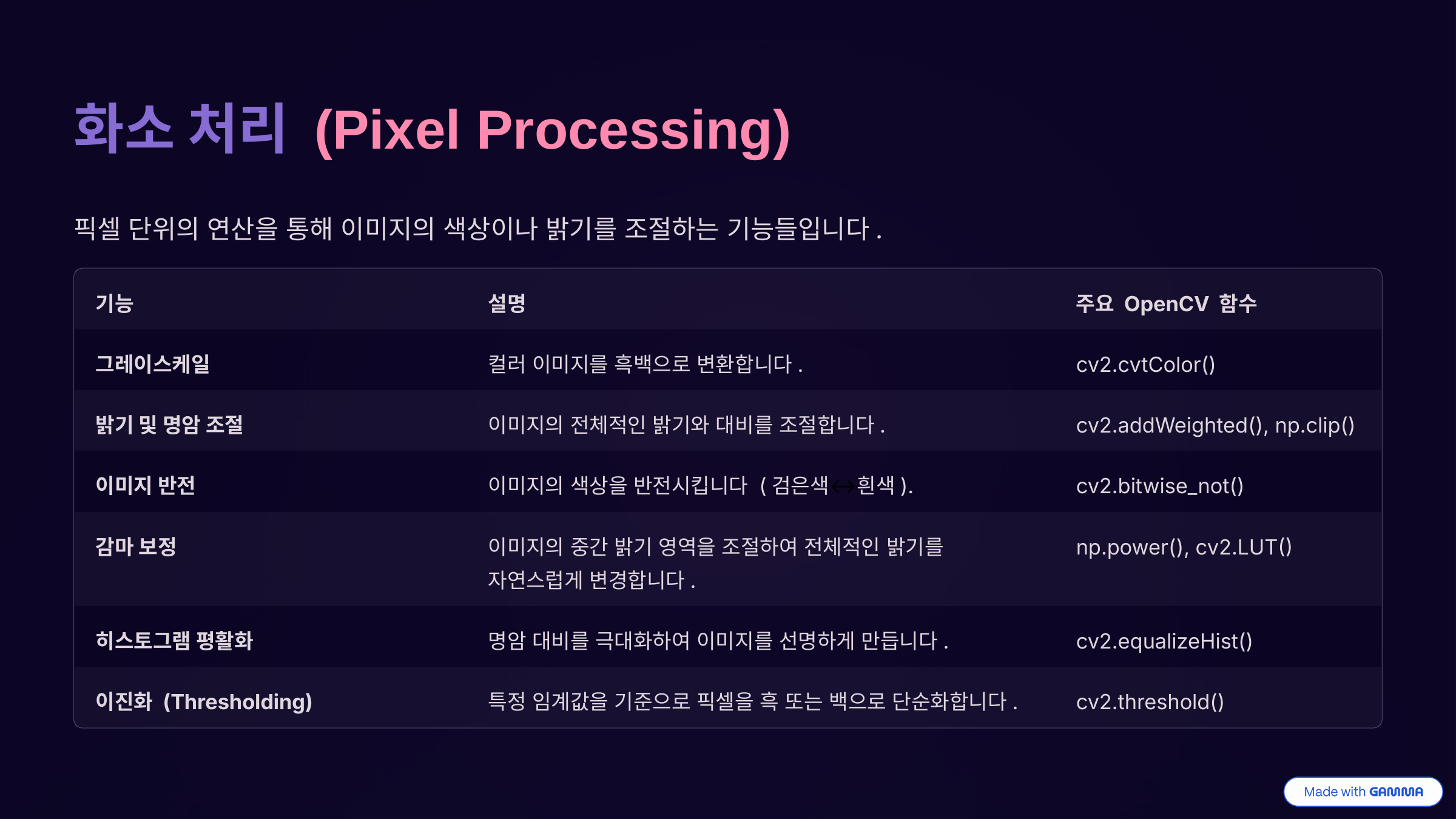

화소 처리 (Pixel Processing)
픽셀 단위의 연산을 통해 이미지의 색상이나 밝기를 조절하는 기능들입니다.

기능
설명
주요 OpenCV 함수

그레이스케일
컬러 이미지를 흑백으로 변환합니다.
cv2.cvtColor()

밝기 및 명암 조절
이미지의 전체적인 밝기와 대비를 조절합니다.
cv2.addWeighted(), np.clip()

이미지 반전
이미지의 색상을 반전시킵니다 (검은색↔흰색).
cv2.bitwise_not()

감마 보정
이미지의 중간 밝기 영역을 조절하여 전체적인 밝기를 자연스럽게 변경합니다.
np.power(), cv2.LUT()

히스토그램 평활화
명암 대비를 극대화하여 이미지를 선명하게 만듭니다.
cv2.equalizeHist()

이진화 (Thresholding)
특정 임계값을 기준으로 픽셀을 흑 또는 백으로 단순화합니다.
cv2.threshold()